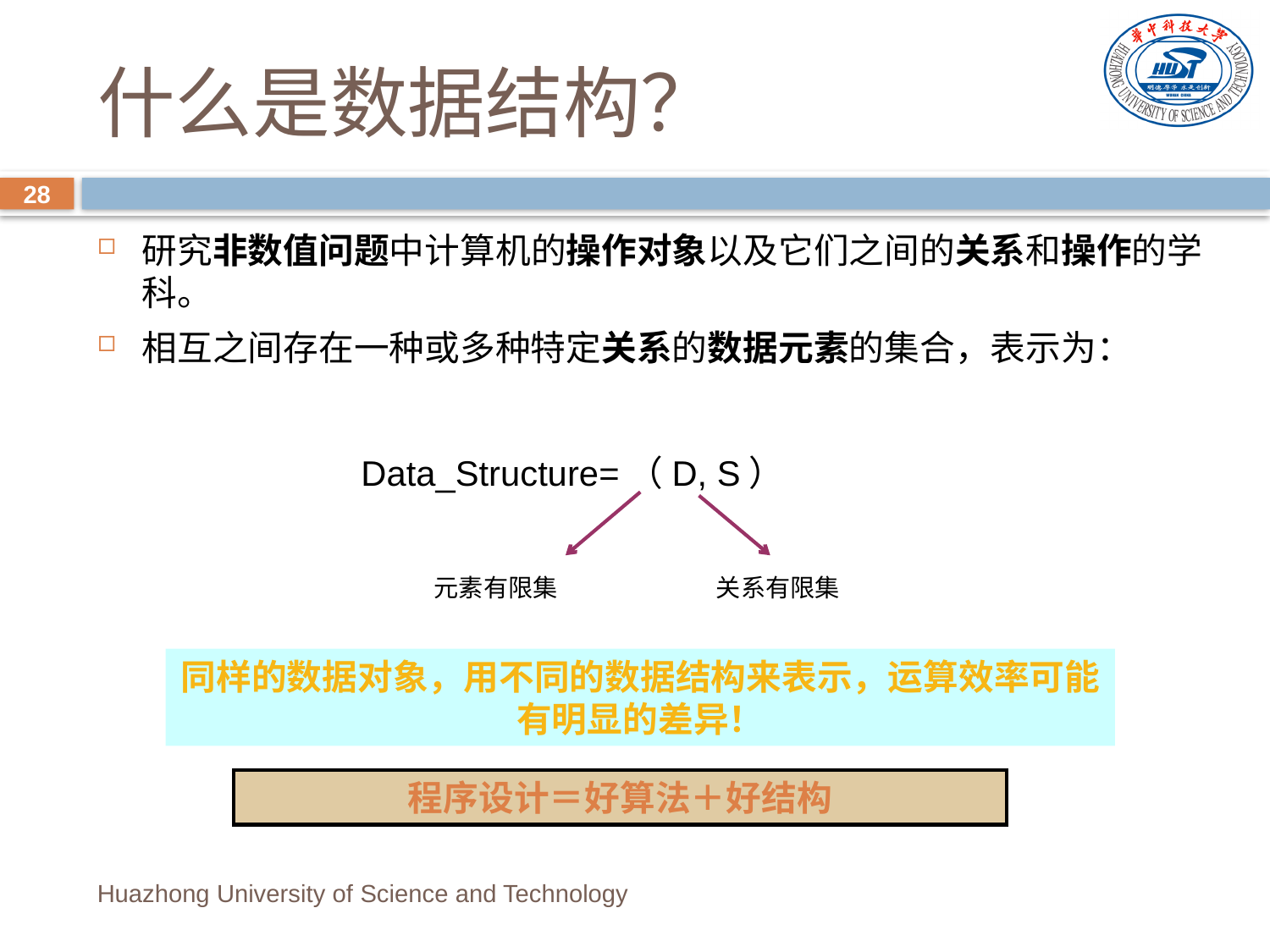

# 什么是数据结构？
28
研究非数值问题中计算机的操作对象以及它们之间的关系和操作的学科。
相互之间存在一种或多种特定关系的数据元素的集合，表示为：

Data_Structure=（D, S）

元素有限集
关系有限集
同样的数据对象，用不同的数据结构来表示，运算效率可能有明显的差异！
程序设计＝好算法＋好结构
Huazhong University of Science and Technology